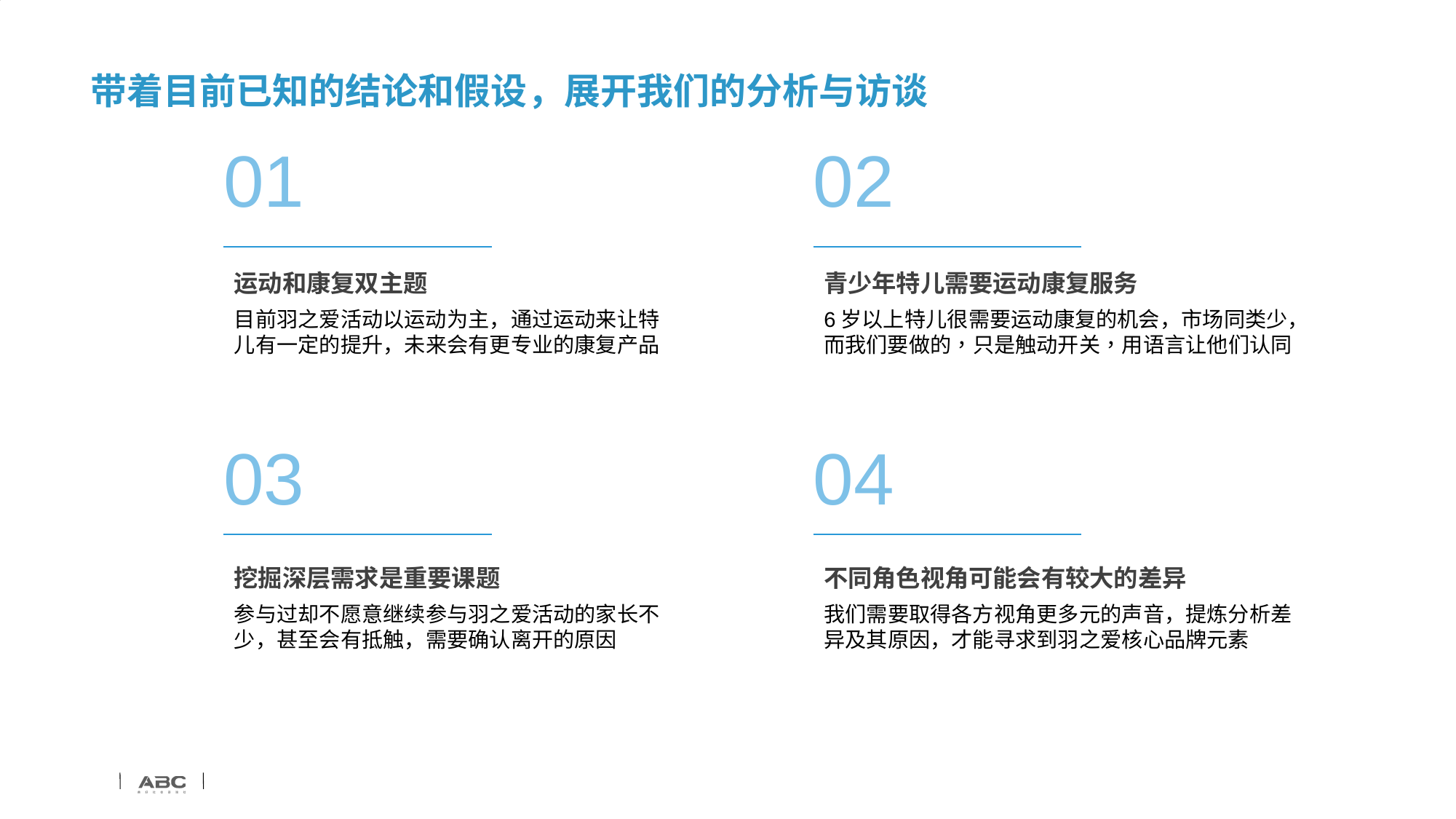

带着目前已知的结论和假设，展开我们的分析与访谈
01
02
运动和康复双主题
目前羽之爱活动以运动为主，通过运动来让特儿有一定的提升，未来会有更专业的康复产品
青少年特儿需要运动康复服务
6岁以上特儿很需要运动康复的机会，市场同类少，而我们要做的，只是触动开关，用语言让他们认同
03
04
挖掘深层需求是重要课题
参与过却不愿意继续参与羽之爱活动的家长不少，甚至会有抵触，需要确认离开的原因
不同角色视角可能会有较大的差异
我们需要取得各方视角更多元的声音，提炼分析差异及其原因，才能寻求到羽之爱核心品牌元素

7